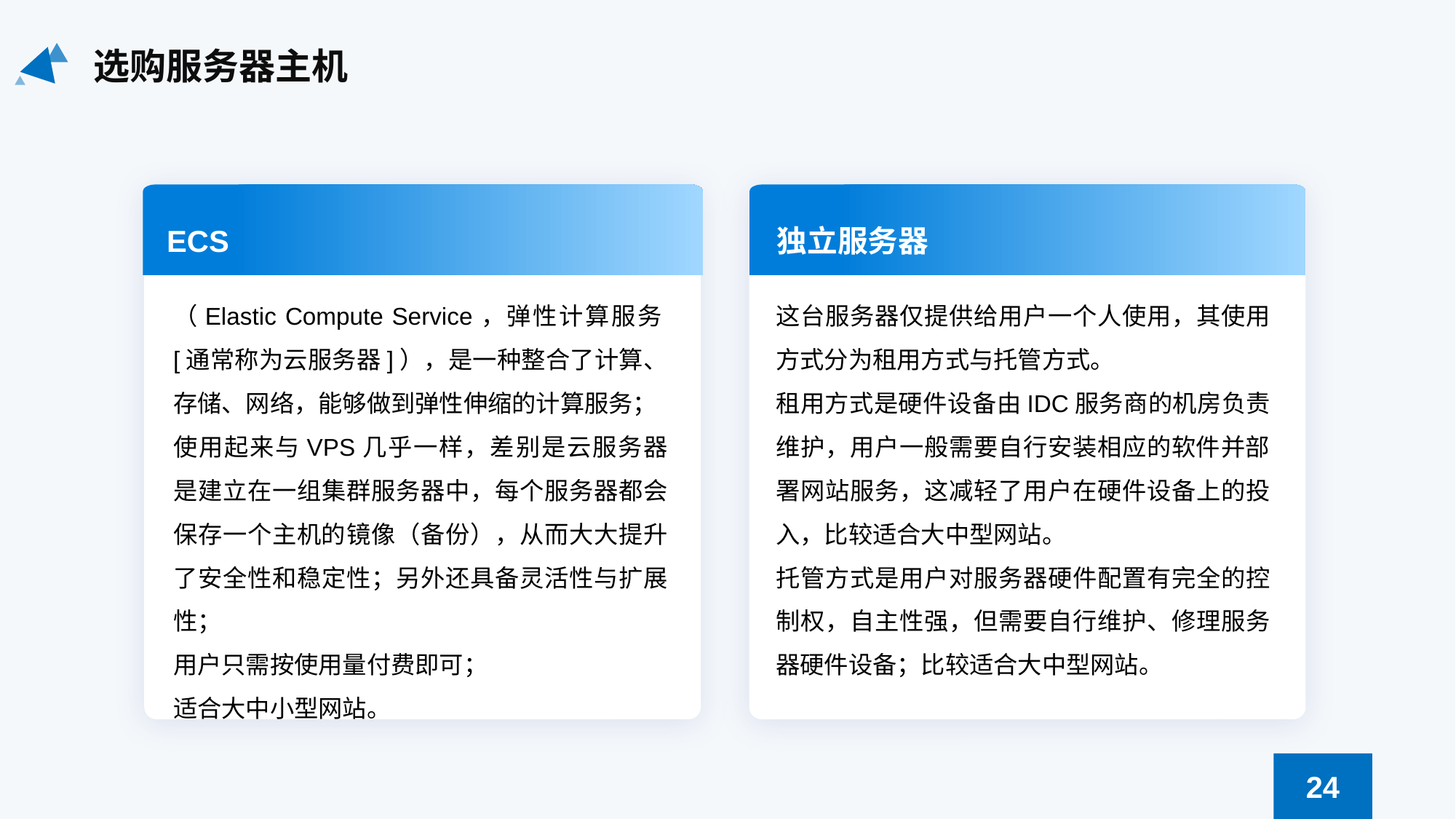

选购服务器主机

ECS
独立服务器
（Elastic Compute Service，弹性计算服务[通常称为云服务器]），是一种整合了计算、存储、网络，能够做到弹性伸缩的计算服务；
使用起来与VPS几乎一样，差别是云服务器是建立在一组集群服务器中，每个服务器都会保存一个主机的镜像（备份），从而大大提升了安全性和稳定性；另外还具备灵活性与扩展性；
用户只需按使用量付费即可；
适合大中小型网站。
这台服务器仅提供给用户一个人使用，其使用方式分为租用方式与托管方式。
租用方式是硬件设备由IDC服务商的机房负责维护，用户一般需要自行安装相应的软件并部署网站服务，这减轻了用户在硬件设备上的投入，比较适合大中型网站。
托管方式是用户对服务器硬件配置有完全的控制权，自主性强，但需要自行维护、修理服务器硬件设备；比较适合大中型网站。

24